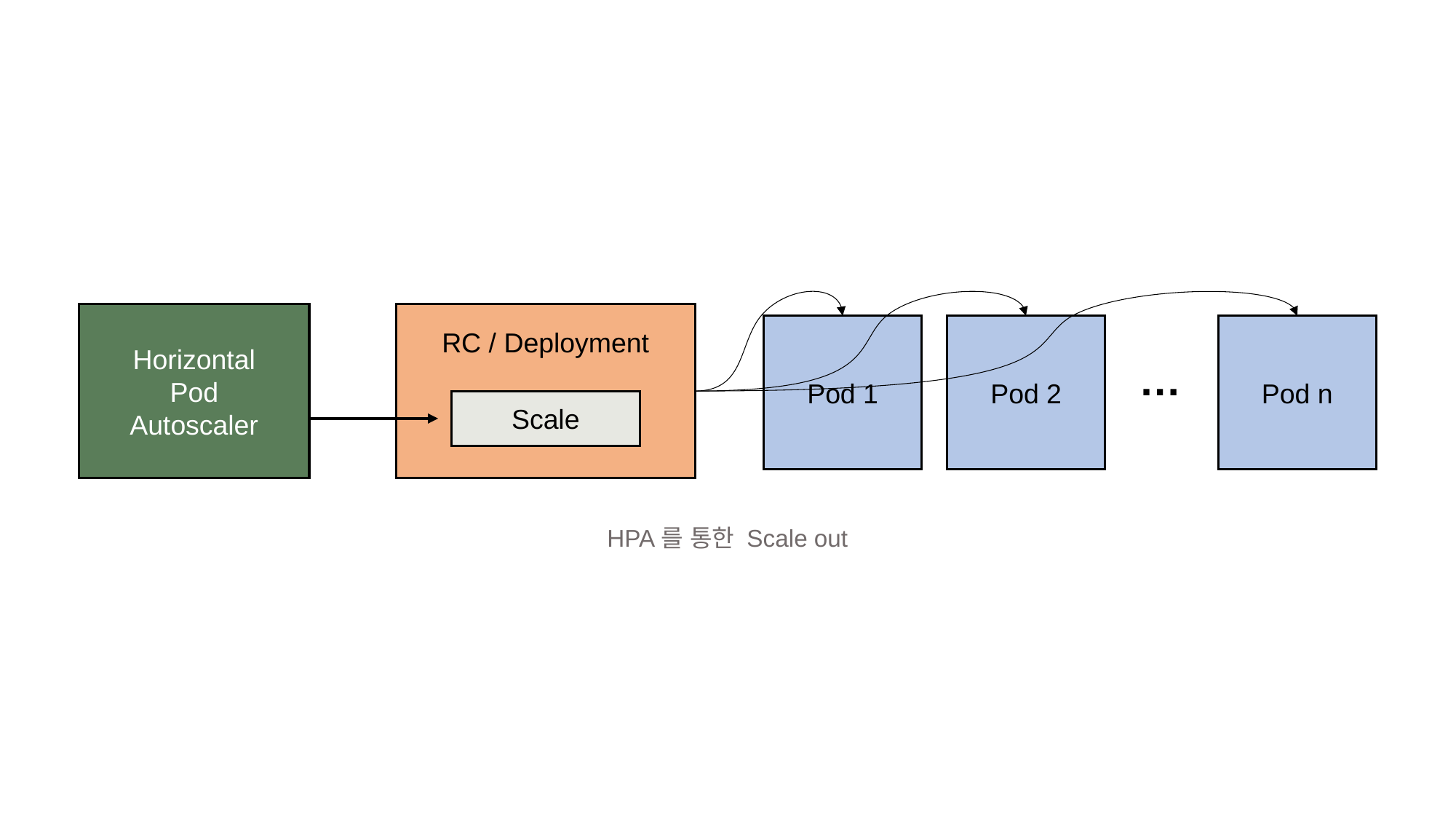

Horizontal
Pod
Autoscaler
RC / Deployment

Scale
Pod n
Pod 1
Pod 2
…
HPA를 통한 Scale out